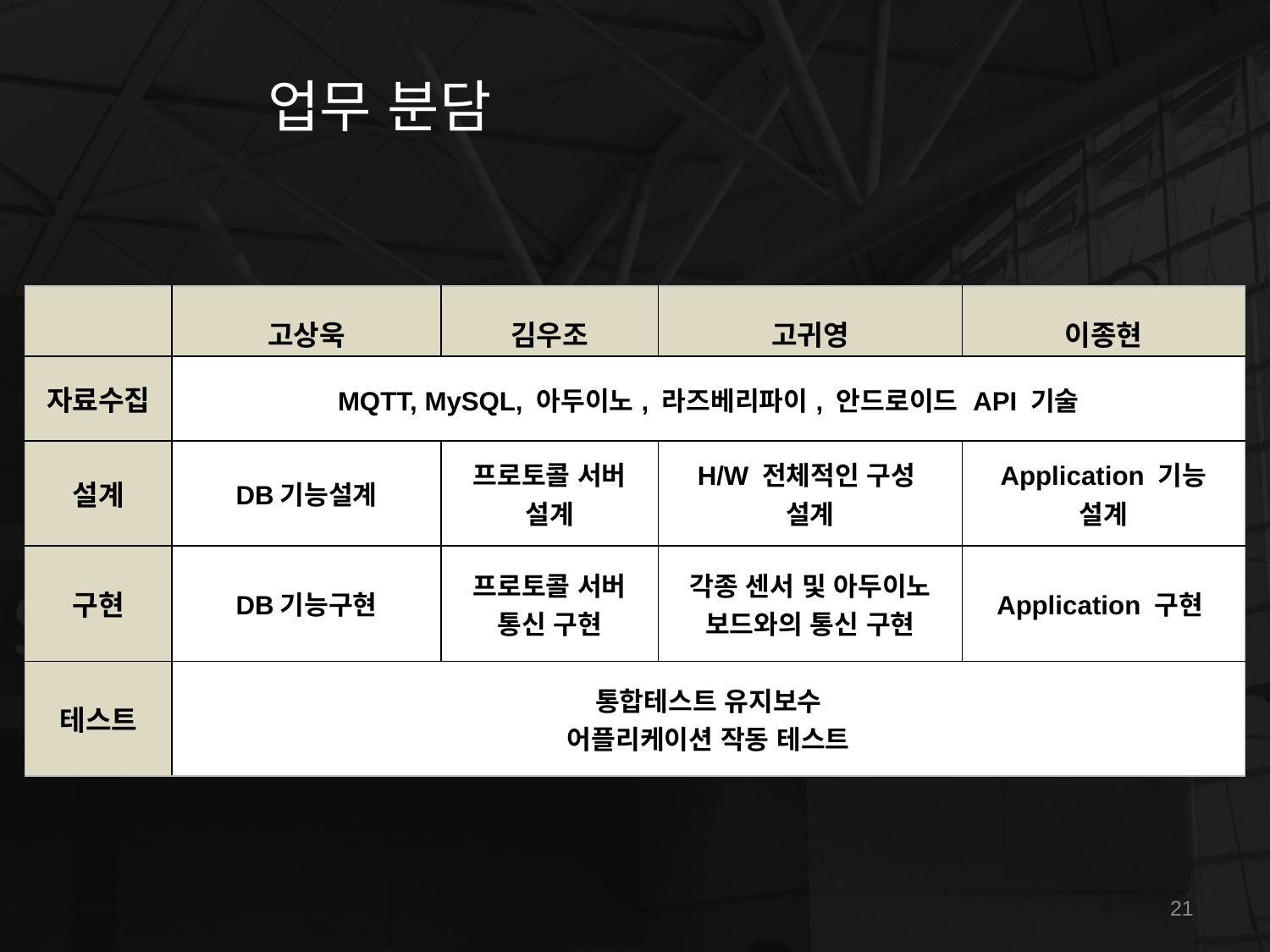

업무 분담
|  | 고상욱 | 김우조 | 고귀영 | 이종현 |
| --- | --- | --- | --- | --- |
| 자료수집 | MQTT, MySQL, 아두이노, 라즈베리파이, 안드로이드 API 기술 |  |  |  |
| 설계 | DB기능설계 | 프로토콜 서버 설계 | H/W 전체적인 구성 설계 | Application 기능 설계 |
| 구현 | DB기능구현 | 프로토콜 서버 통신 구현 | 각종 센서 및 아두이노 보드와의 통신 구현 | Application 구현 |
| 테스트 | 통합테스트 유지보수 어플리케이션 작동 테스트 |  |  |  |
21